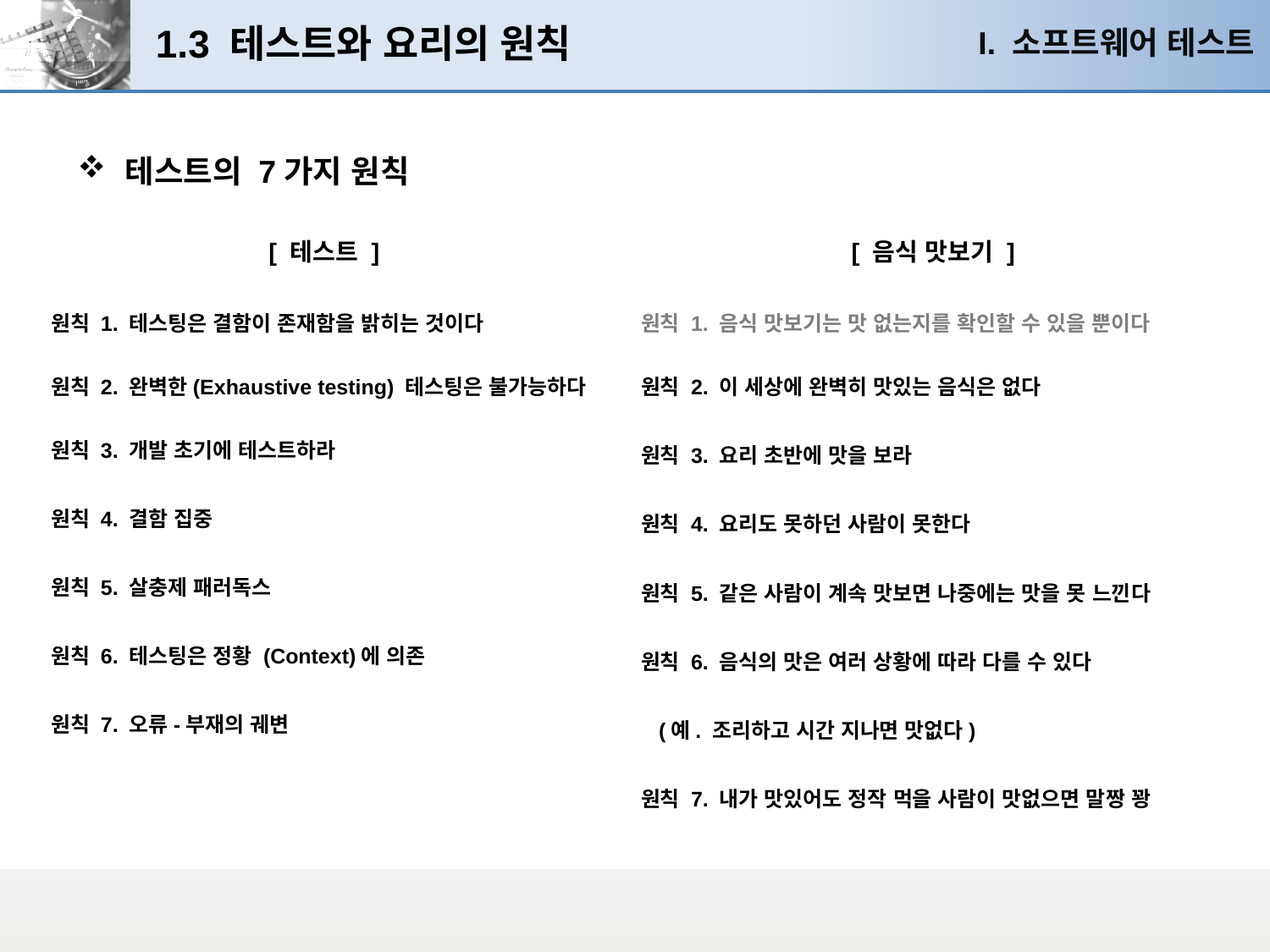

# 1.3 테스트와 요리의 원칙
I. 소프트웨어 테스트
테스트의 7가지 원칙
[ 음식 맛보기 ]
원칙 1. 음식 맛보기는 맛 없는지를 확인할 수 있을 뿐이다
원칙 2. 이 세상에 완벽히 맛있는 음식은 없다
원칙 3. 요리 초반에 맛을 보라
원칙 4. 요리도 못하던 사람이 못한다
원칙 5. 같은 사람이 계속 맛보면 나중에는 맛을 못 느낀다
원칙 6. 음식의 맛은 여러 상황에 따라 다를 수 있다
   (예. 조리하고 시간 지나면 맛없다)
원칙 7. 내가 맛있어도 정작 먹을 사람이 맛없으면 말짱 꽝

[ 테스트 ]
원칙 1. 테스팅은 결함이 존재함을 밝히는 것이다
원칙 2. 완벽한(Exhaustive testing) 테스팅은 불가능하다
원칙 3. 개발 초기에 테스트하라
원칙 4. 결함 집중
원칙 5. 살충제 패러독스
원칙 6. 테스팅은 정황 (Context)에 의존
원칙 7. 오류-부재의 궤변